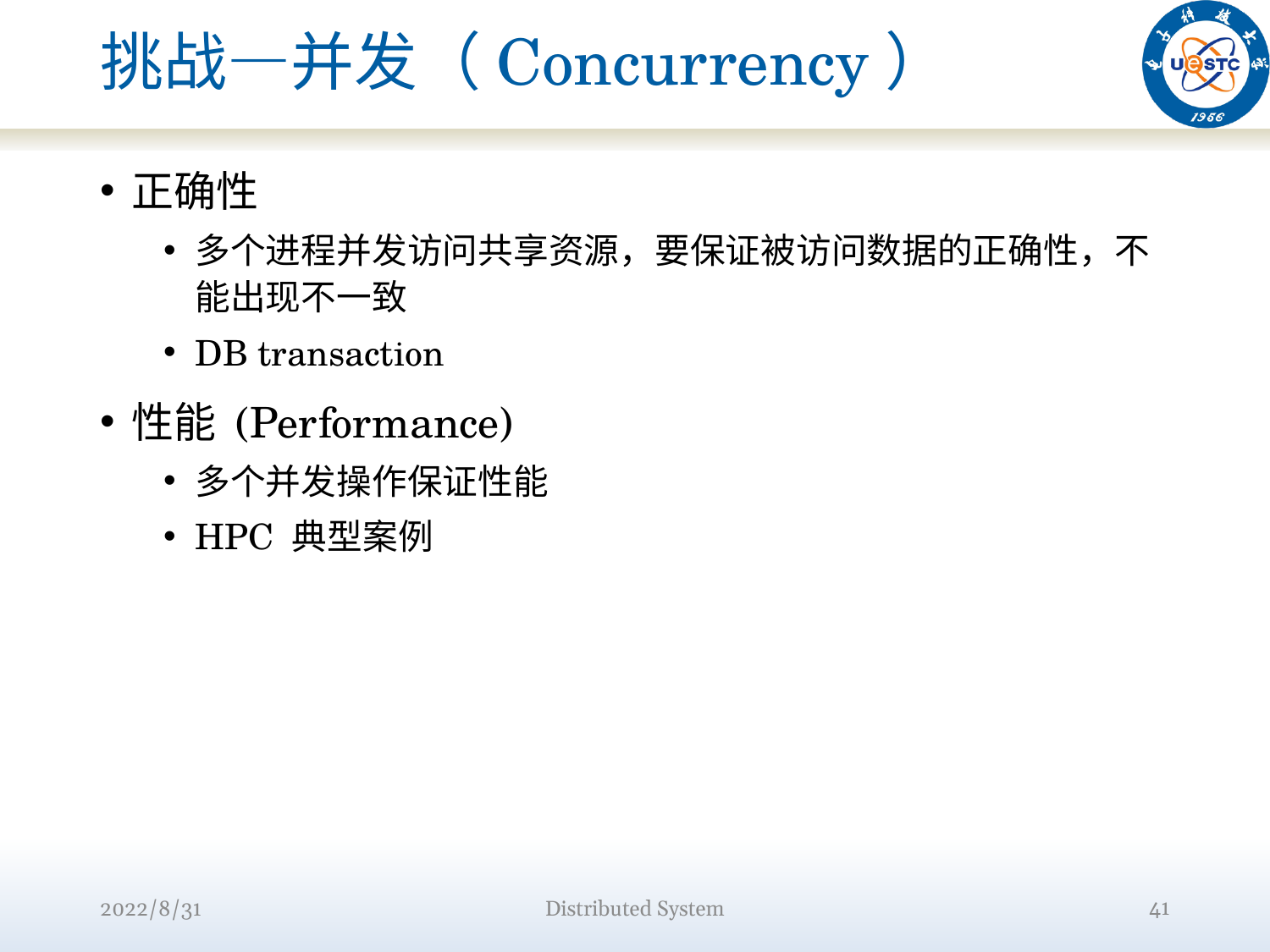

# 挑战—并发（Concurrency）
正确性
多个进程并发访问共享资源，要保证被访问数据的正确性，不能出现不一致
DB transaction
性能 (Performance)
多个并发操作保证性能
HPC 典型案例
2022/8/31
Distributed System
41